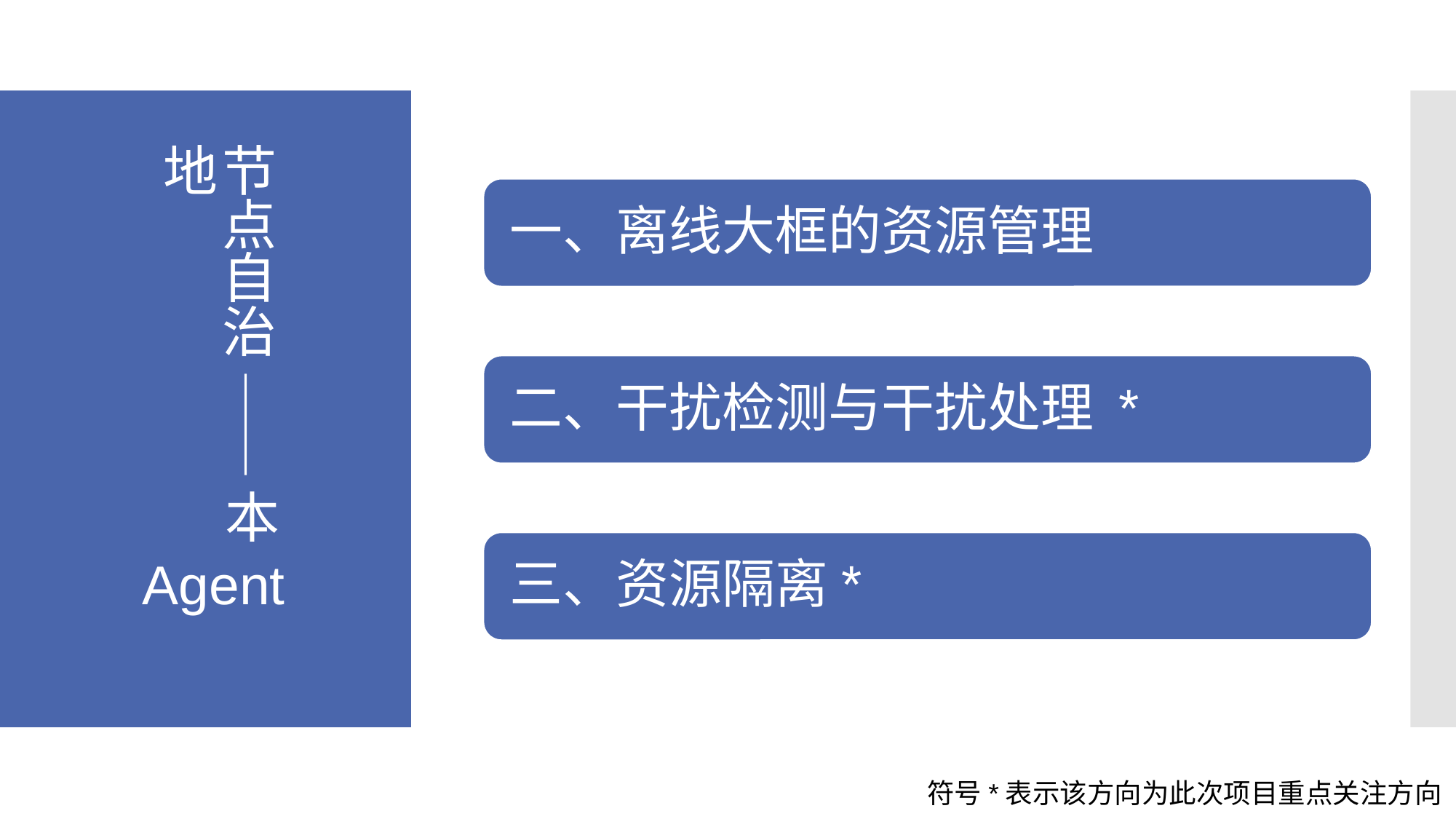

# 节点自治 —— 本地
一、离线大框的资源管理

二、干扰检测与干扰处理 *

三、资源隔离*
Agent
符号*表示该方向为此次项目重点关注方向